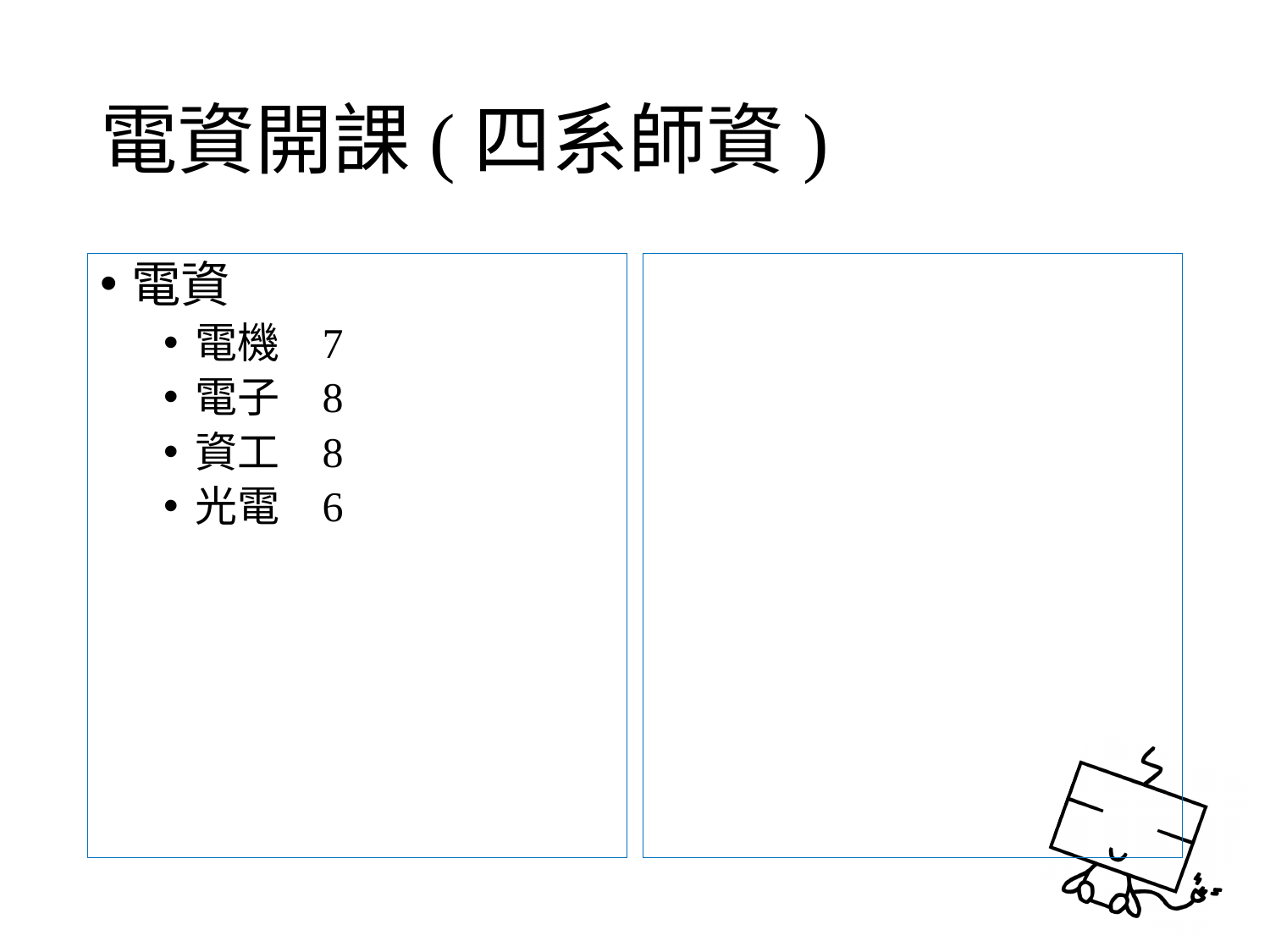

# 電資開課(四系師資)
電資
電機	7
電子	8
資工	8
光電	6